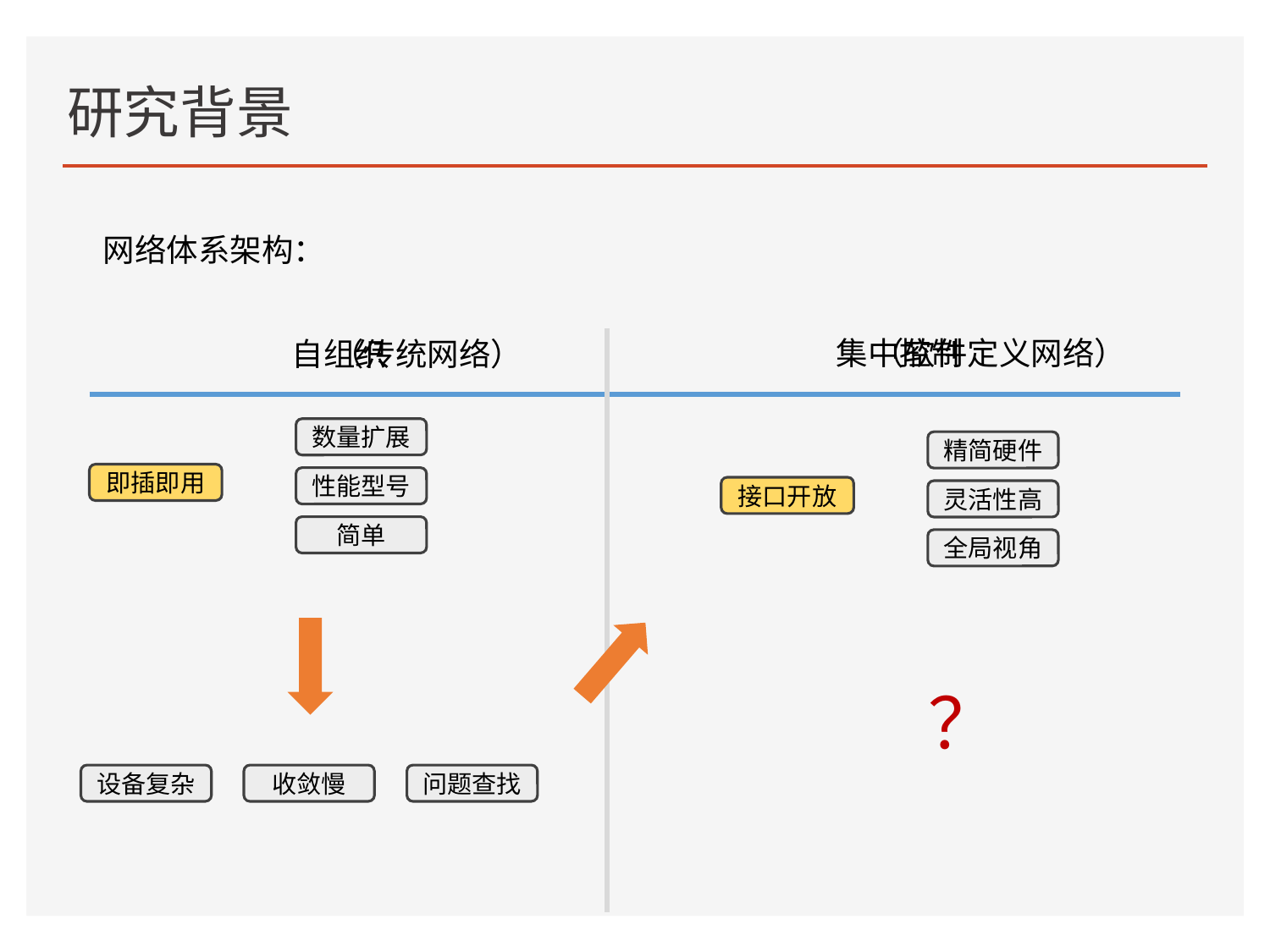

# 研究背景
网络体系架构：
集中控制
（软件定义网络）
自组织
（传统网络）
数量扩展
精简硬件
智慧物流
5G/6G
智慧城市
云计算
即插即用
性能型号
接口开放
灵活性高
简单
新基建
智慧交通
新互联
雾计算
智慧办公
边缘计算
全局视角
智慧教育
智慧医疗
深度学习
物联网

基础设施增长点
新应用

？
设备复杂
收敛慢
问题查找